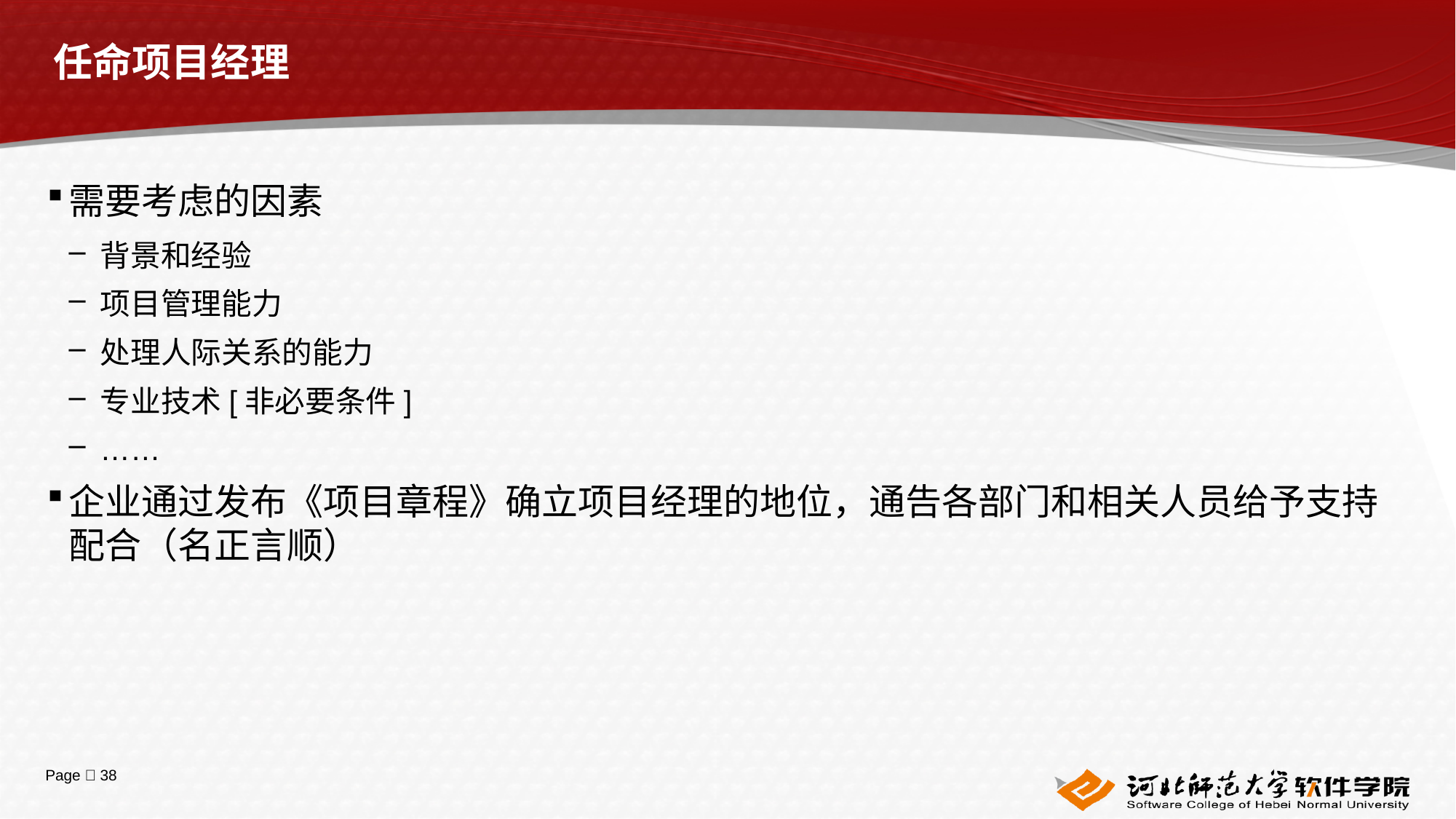

# 任命项目经理
需要考虑的因素
背景和经验
项目管理能力
处理人际关系的能力
专业技术[非必要条件]
……
企业通过发布《项目章程》确立项目经理的地位，通告各部门和相关人员给予支持配合（名正言顺）